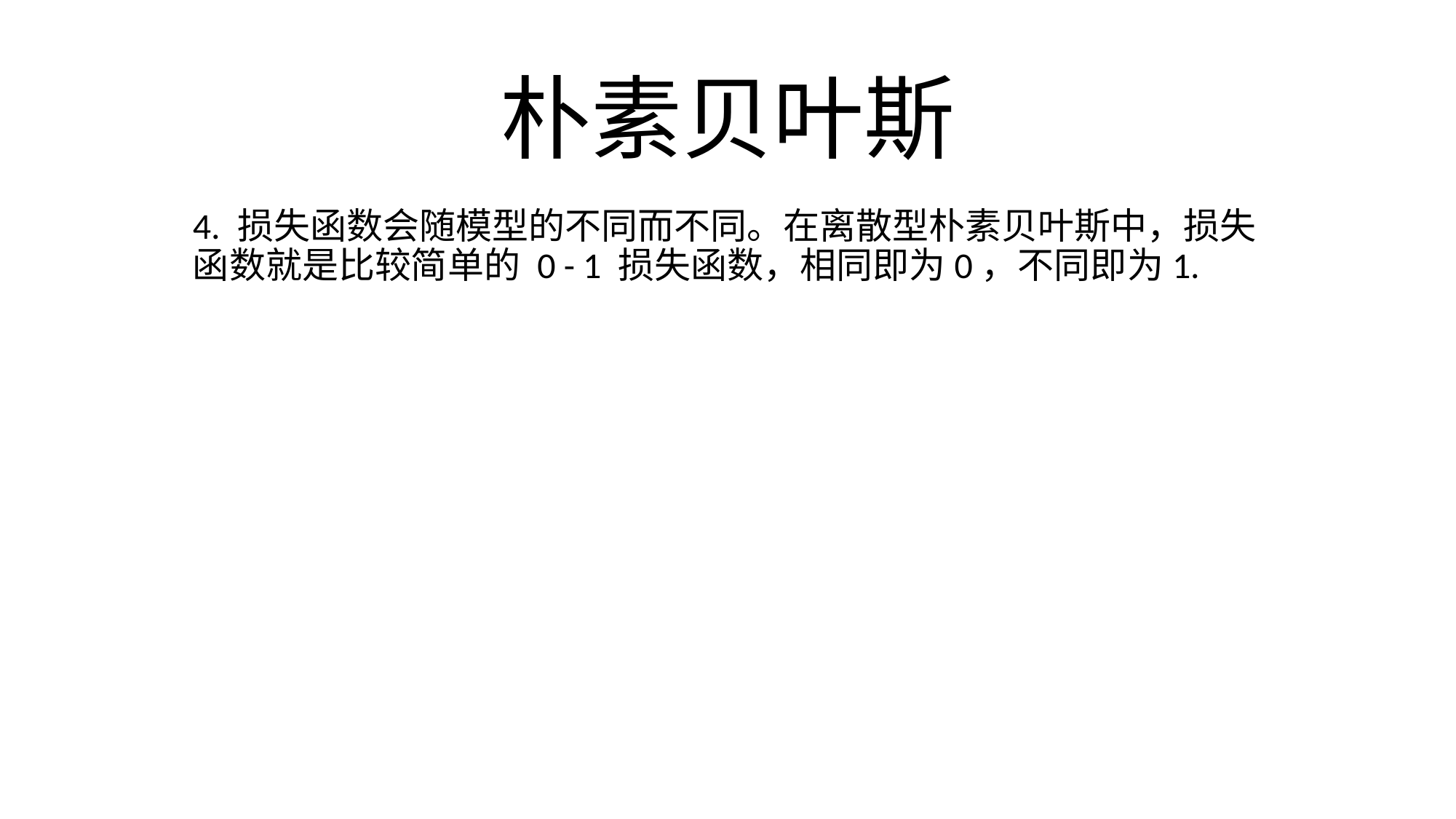

# 朴素贝叶斯
4. 损失函数会随模型的不同而不同。在离散型朴素贝叶斯中，损失函数就是比较简单的 0 - 1 损失函数，相同即为0，不同即为1.